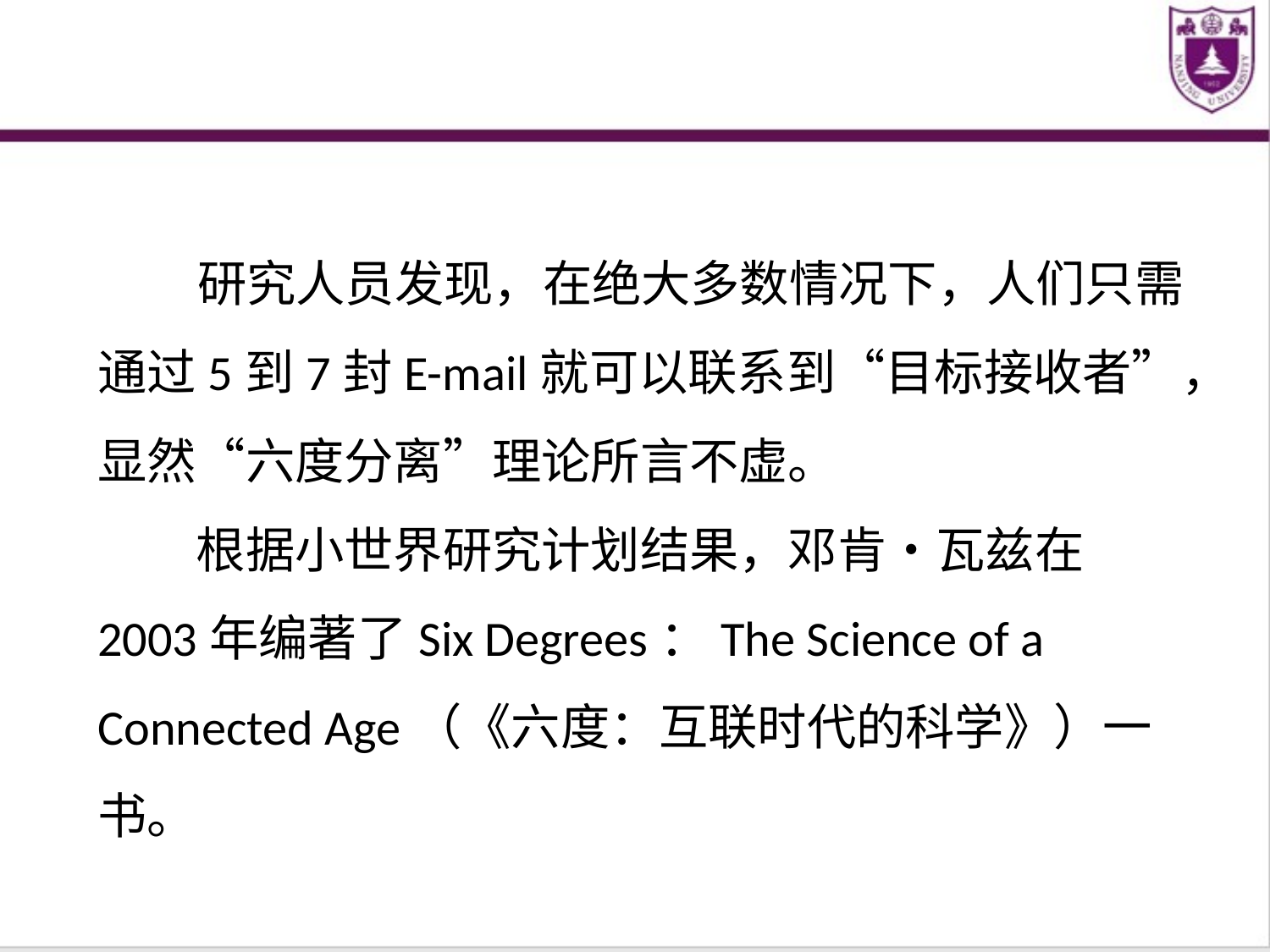

研究人员发现，在绝大多数情况下，人们只需通过5到7封E-mail就可以联系到“目标接收者”，显然“六度分离”理论所言不虚。 
　　根据小世界研究计划结果，邓肯・瓦兹在2003年编著了Six Degrees：The Science of a Connected Age（《六度：互联时代的科学》）一书。